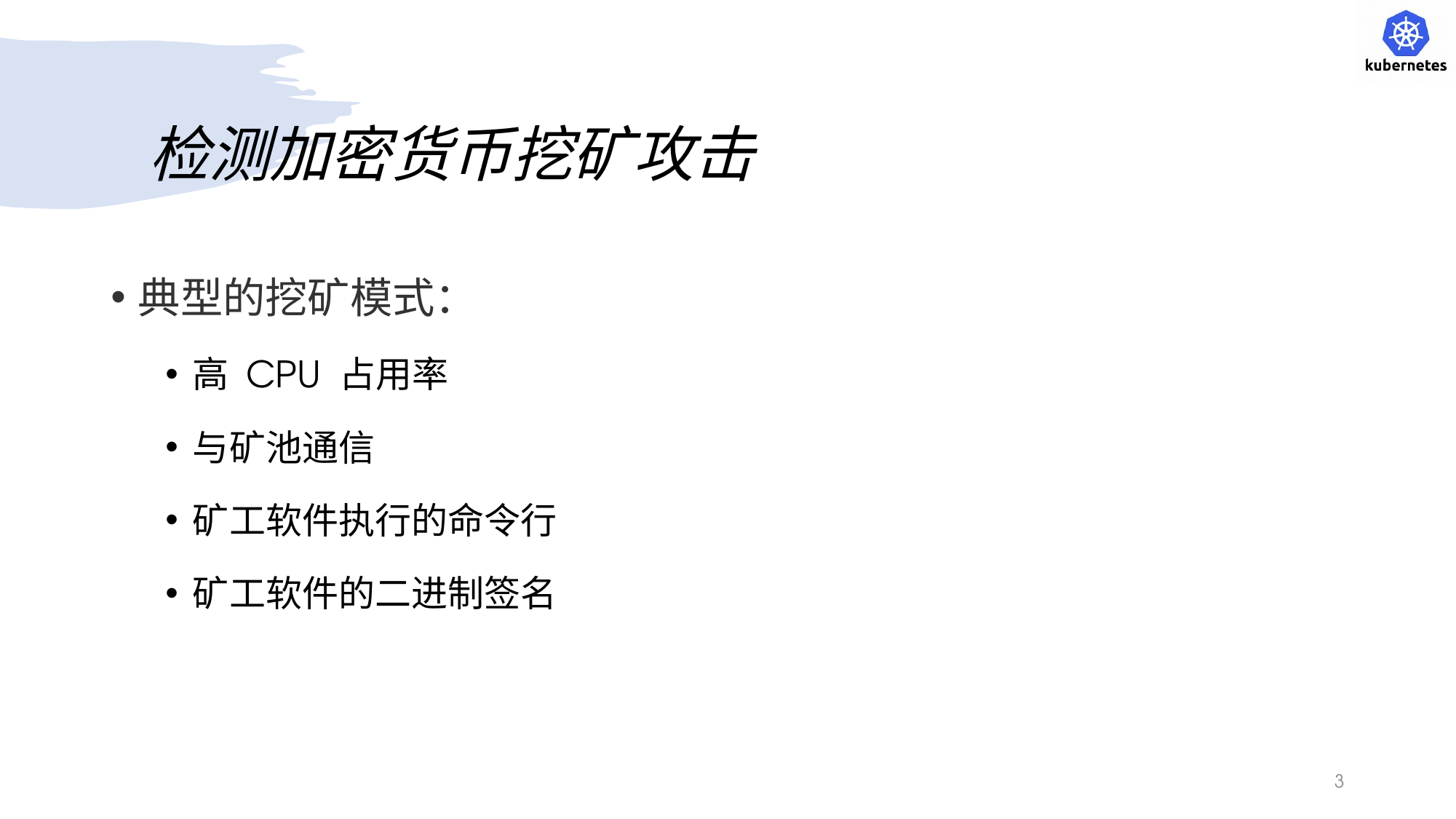

# 检测加密货币挖矿攻击
典型的挖矿模式：
高 CPU 占用率
与矿池通信
矿工软件执行的命令行
矿工软件的二进制签名
3